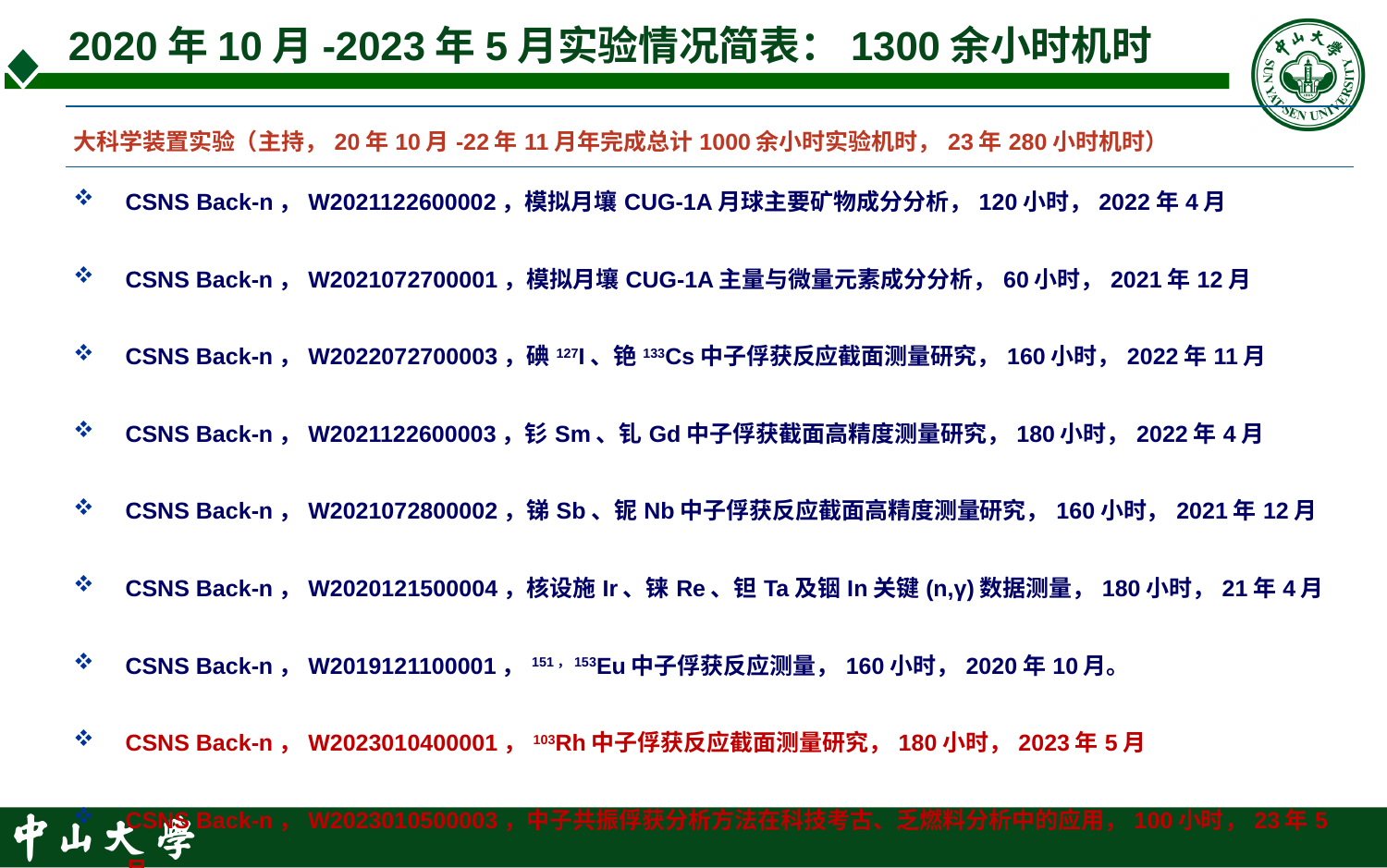

2020年10月-2023年5月实验情况简表：1300余小时机时
| 大科学装置实验（主持，20年10月-22年11月年完成总计1000余小时实验机时，23年280小时机时） |
| --- |
| CSNS Back-n，W2021122600002，模拟月壤CUG-1A月球主要矿物成分分析，120小时，2022年4月 CSNS Back-n，W2021072700001，模拟月壤CUG-1A主量与微量元素成分分析，60小时，2021年12月 CSNS Back-n，W2022072700003，碘127I、铯133Cs中子俘获反应截面测量研究，160小时，2022年11月 CSNS Back-n，W2021122600003，钐Sm、钆Gd中子俘获截面高精度测量研究，180小时，2022年4月 CSNS Back-n，W2021072800002，锑Sb、铌Nb中子俘获反应截面高精度测量研究，160小时，2021年12月 CSNS Back-n，W2020121500004，核设施Ir、铼Re、钽Ta及铟In关键(n,γ)数据测量，180小时，21年4月 CSNS Back-n，W2019121100001，151，153Eu中子俘获反应测量，160小时，2020年10月。 CSNS Back-n，W2023010400001，103Rh中子俘获反应截面测量研究，180小时，2023年5月 CSNS Back-n，W2023010500003，中子共振俘获分析方法在科技考古、乏燃料分析中的应用，100小时，23年5月 |
18